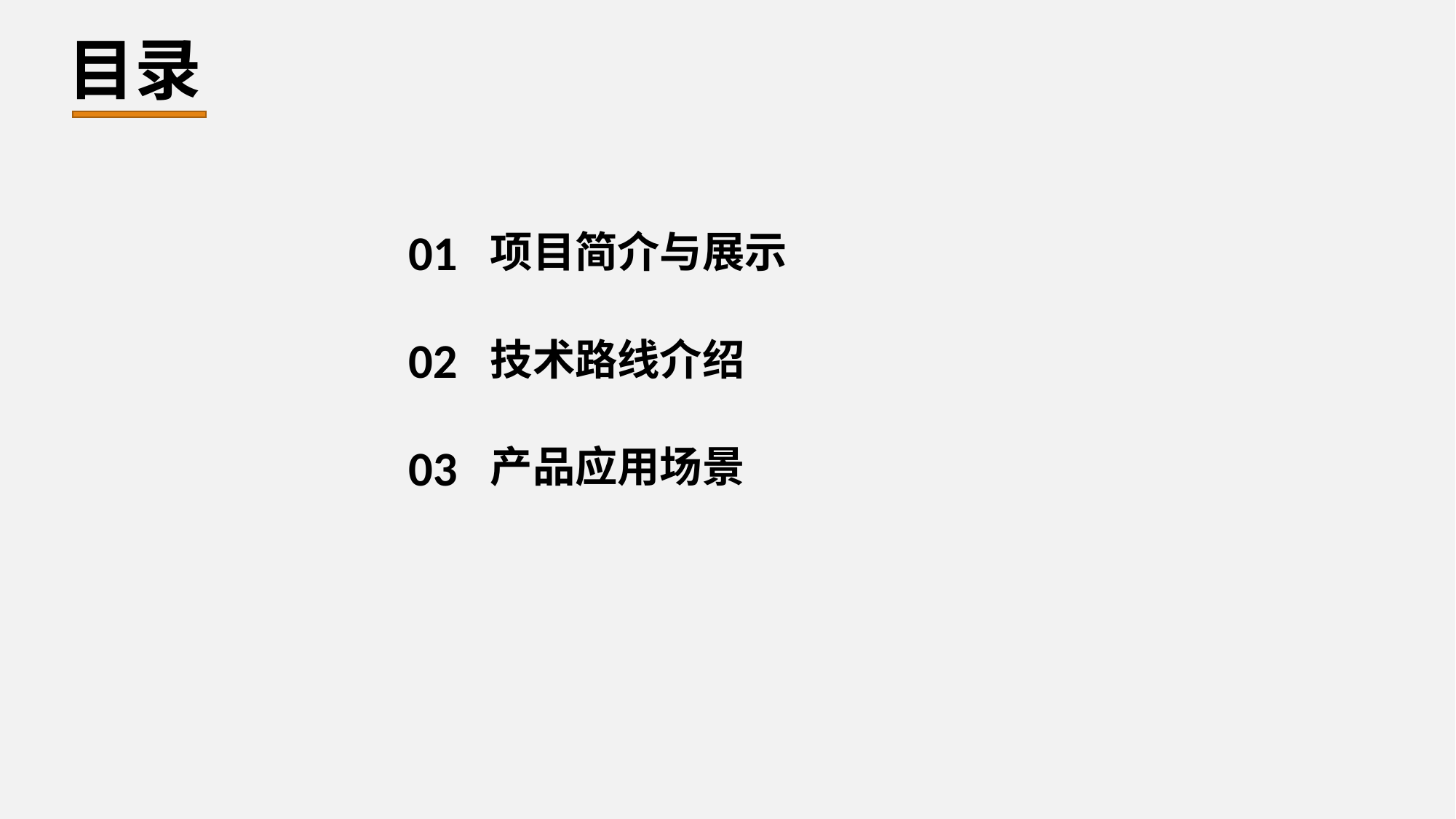

目录

01
项目简介与展示
02
技术路线介绍
03
产品应用场景